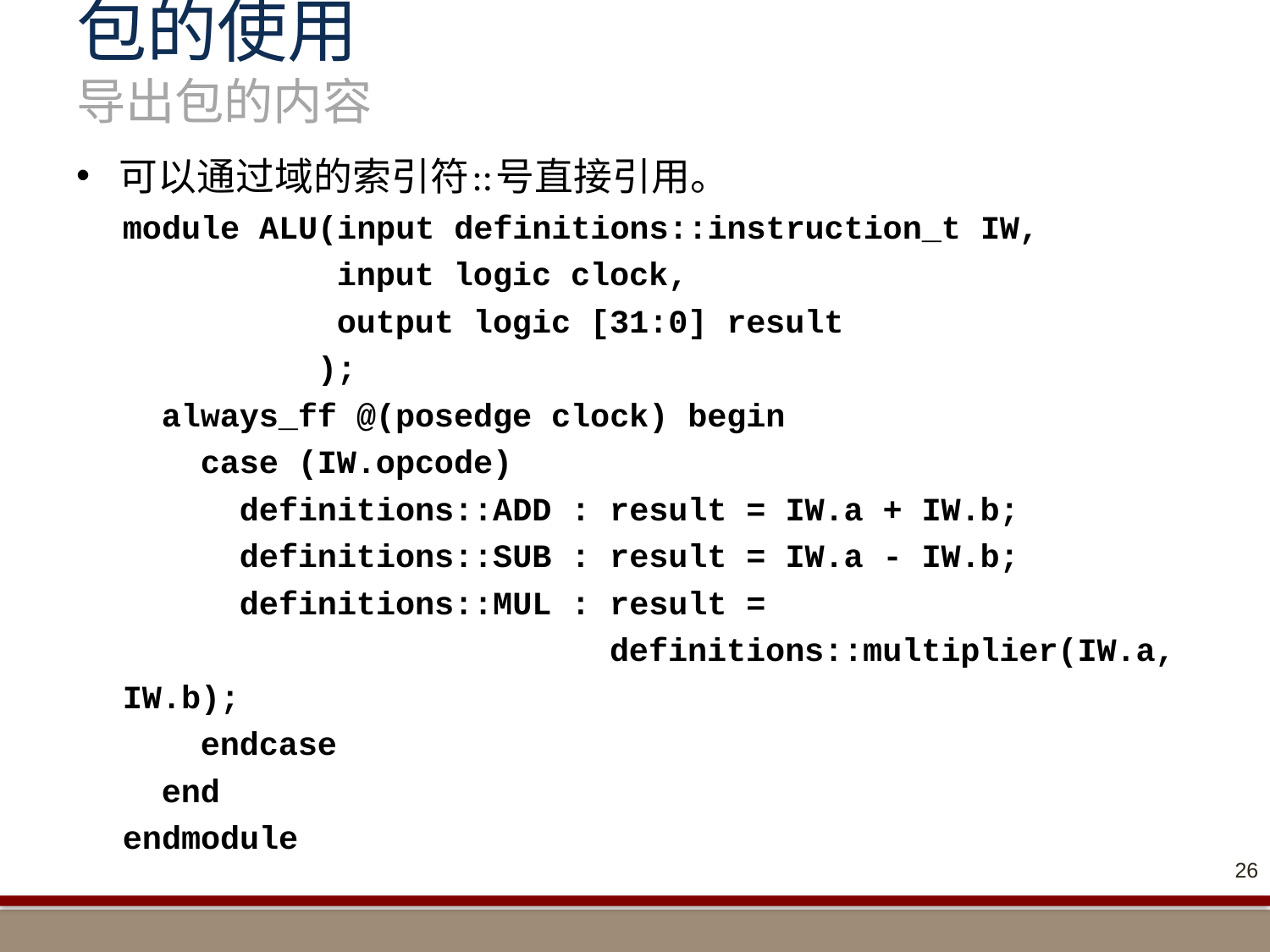

# 包的使用 导出包的内容
可以通过域的索引符::号直接引用。
module ALU(input definitions::instruction_t IW,
           input logic clock,
           output logic [31:0] result
          );
  always_ff @(posedge clock) begin
    case (IW.opcode)
      definitions::ADD : result = IW.a + IW.b;
      definitions::SUB : result = IW.a - IW.b;
      definitions::MUL : result =
                         definitions::multiplier(IW.a, IW.b);
    endcase
  end
endmodule
26